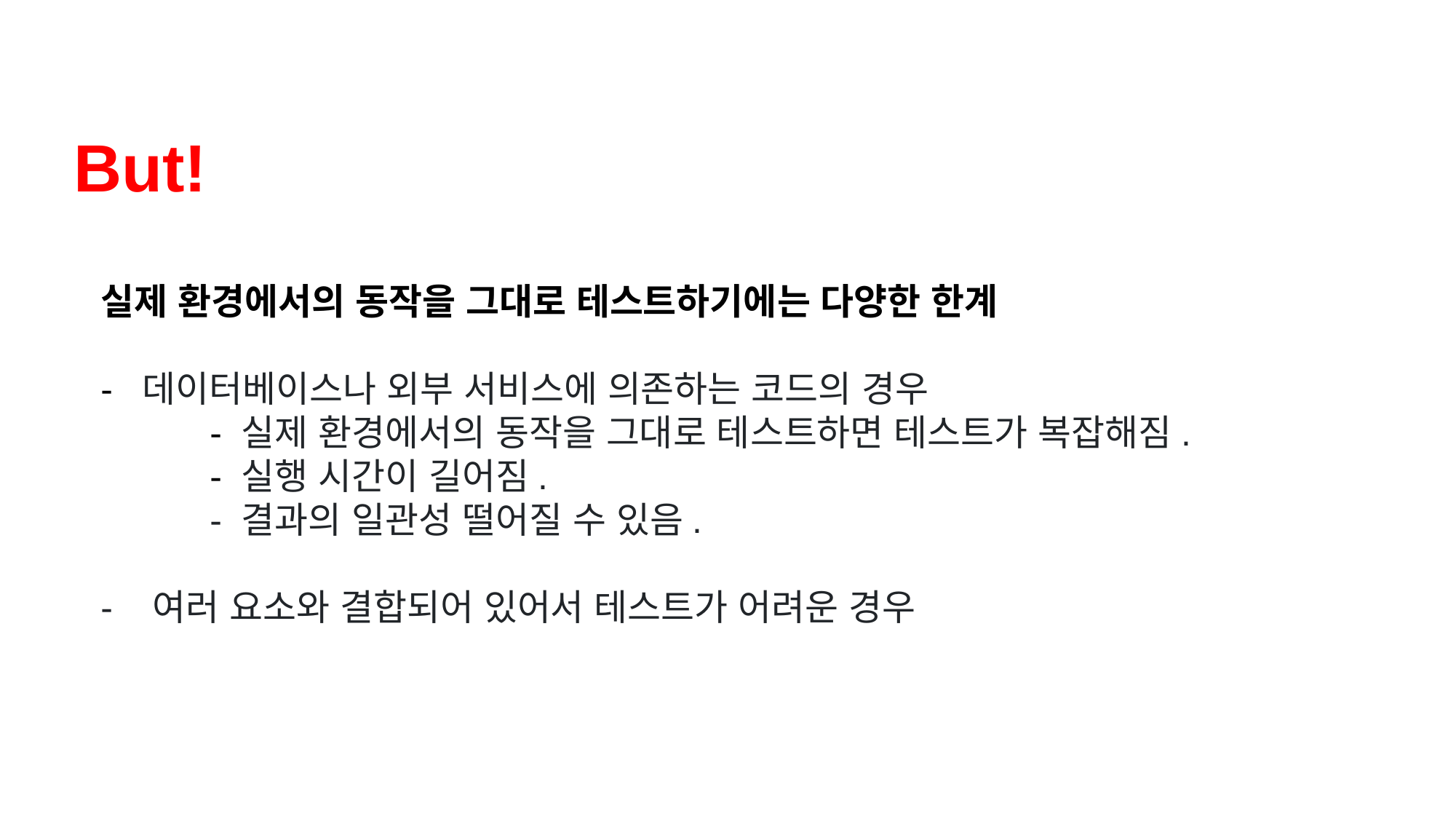

But!
실제 환경에서의 동작을 그대로 테스트하기에는 다양한 한계

-  데이터베이스나 외부 서비스에 의존하는 코드의 경우
	- 실제 환경에서의 동작을 그대로 테스트하면 테스트가 복잡해짐.
	- 실행 시간이 길어짐.
	- 결과의 일관성 떨어질 수 있음.

-   여러 요소와 결합되어 있어서 테스트가 어려운 경우